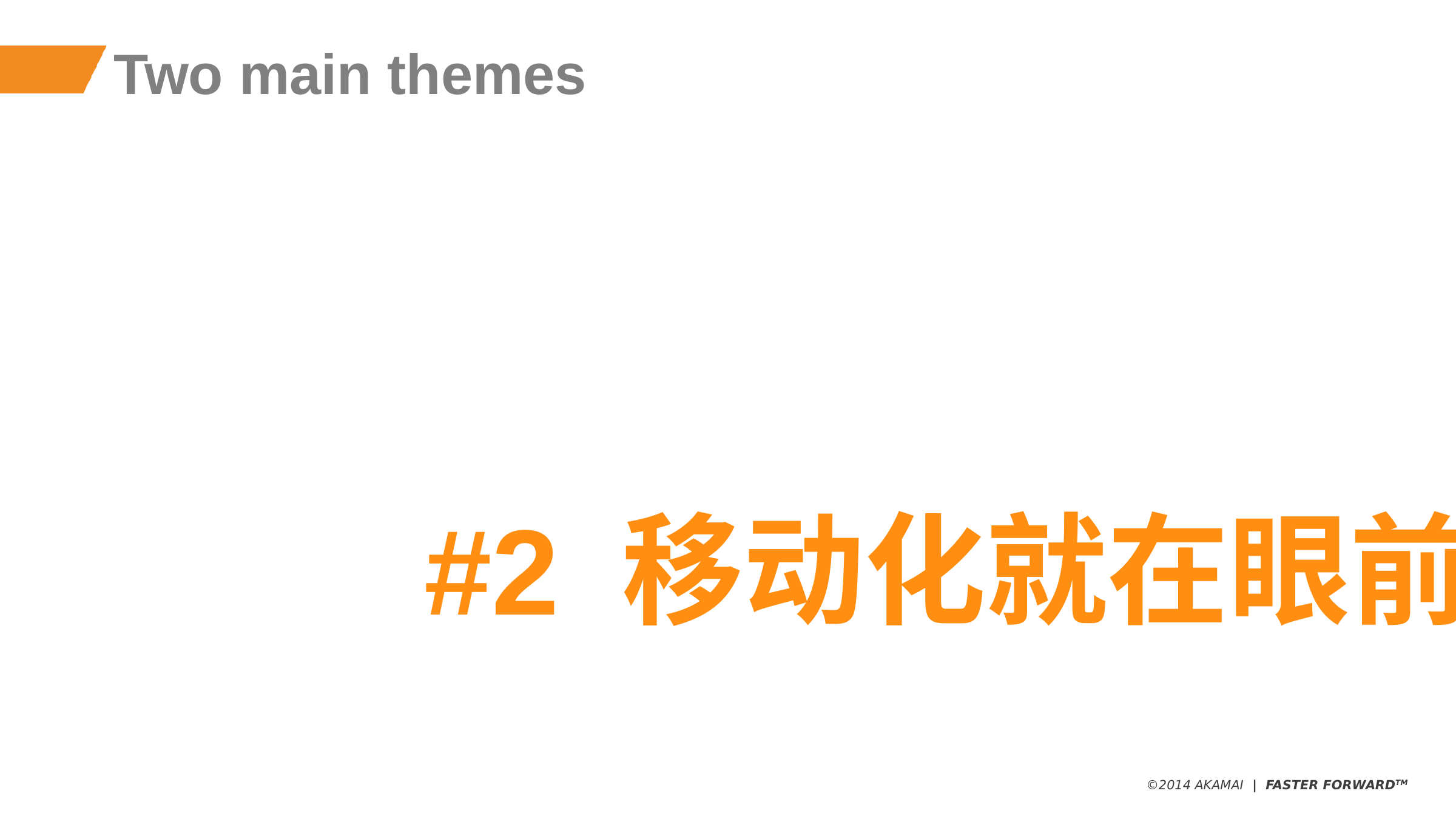

Two main themes

#1 Performance Matters
#2 移动化就在眼前